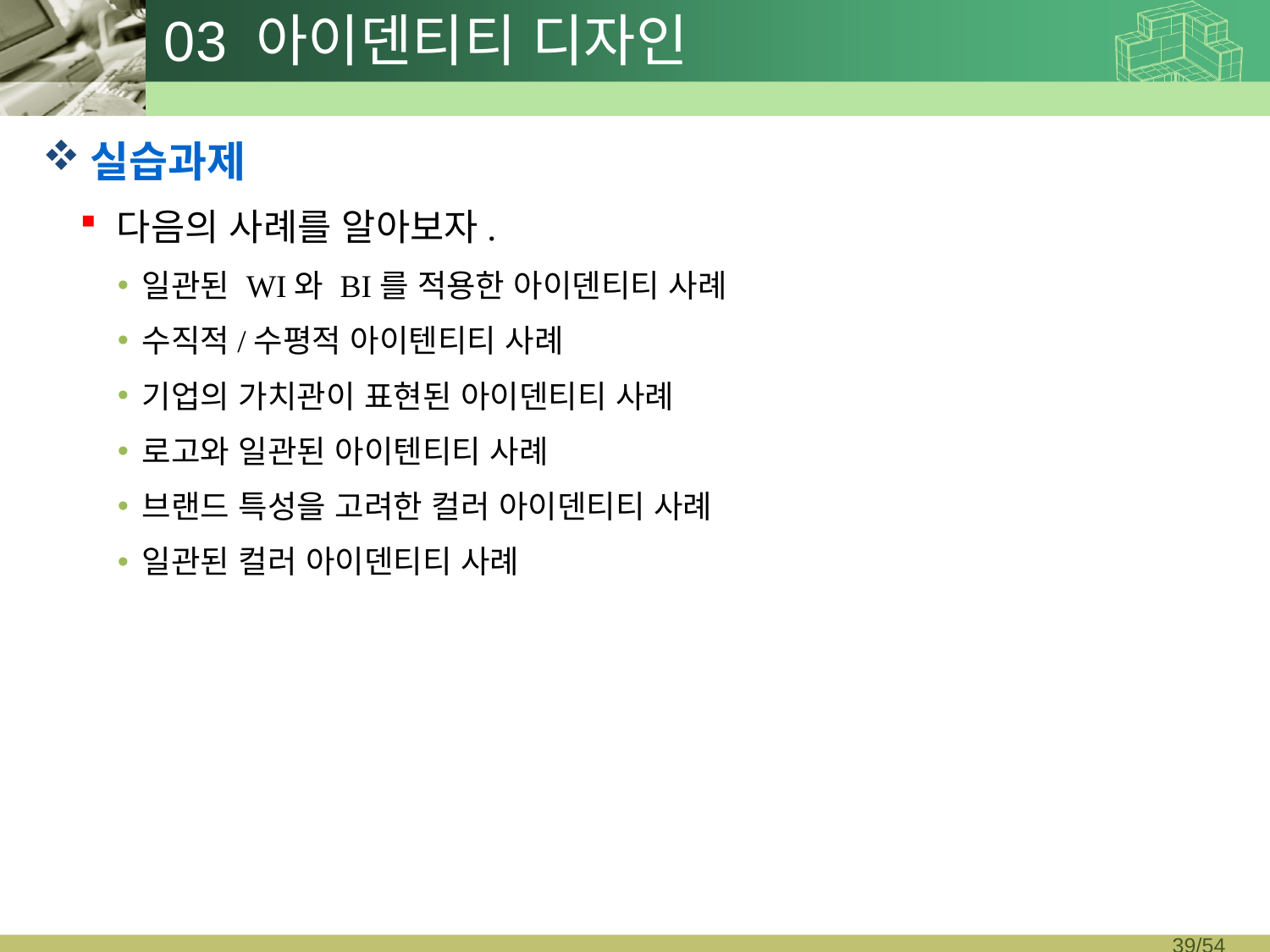

# 03 아이덴티티 디자인
실습과제
다음의 사례를 알아보자.
일관된 WI와 BI를 적용한 아이덴티티 사례
수직적/수평적 아이텐티티 사례
기업의 가치관이 표현된 아이덴티티 사례
로고와 일관된 아이텐티티 사례
브랜드 특성을 고려한 컬러 아이덴티티 사례
일관된 컬러 아이덴티티 사례